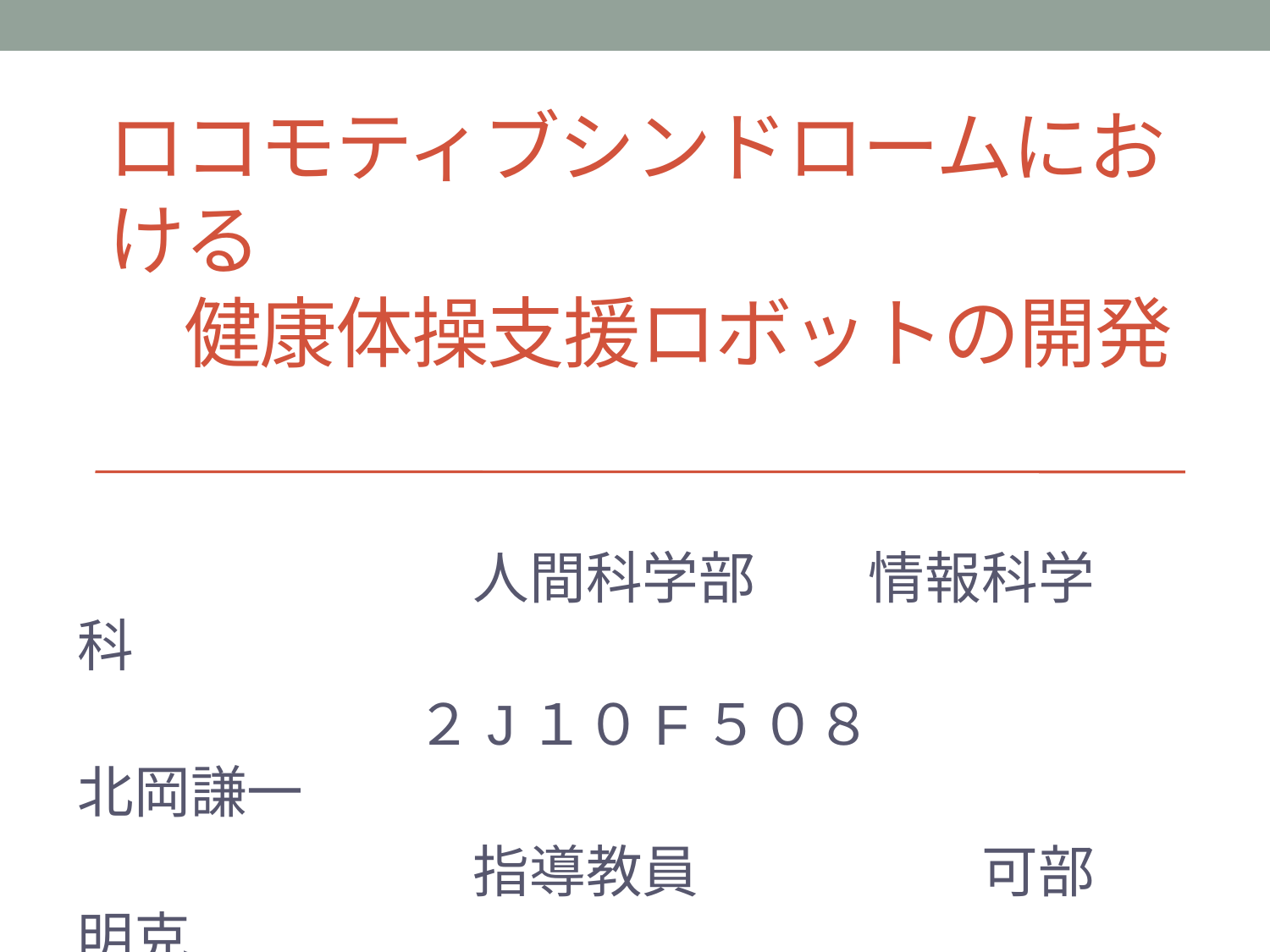

# ロコモティブシンドロームにおける 　健康体操支援ロボットの開発
　　　　　　　人間科学部　　情報科学科
　　　　　　２J１０F５０８　　　　北岡謙一
　　　　　　　指導教員　　　　　可部明克
　　　　　　　教育コーチ　　　　沼田絵梨子